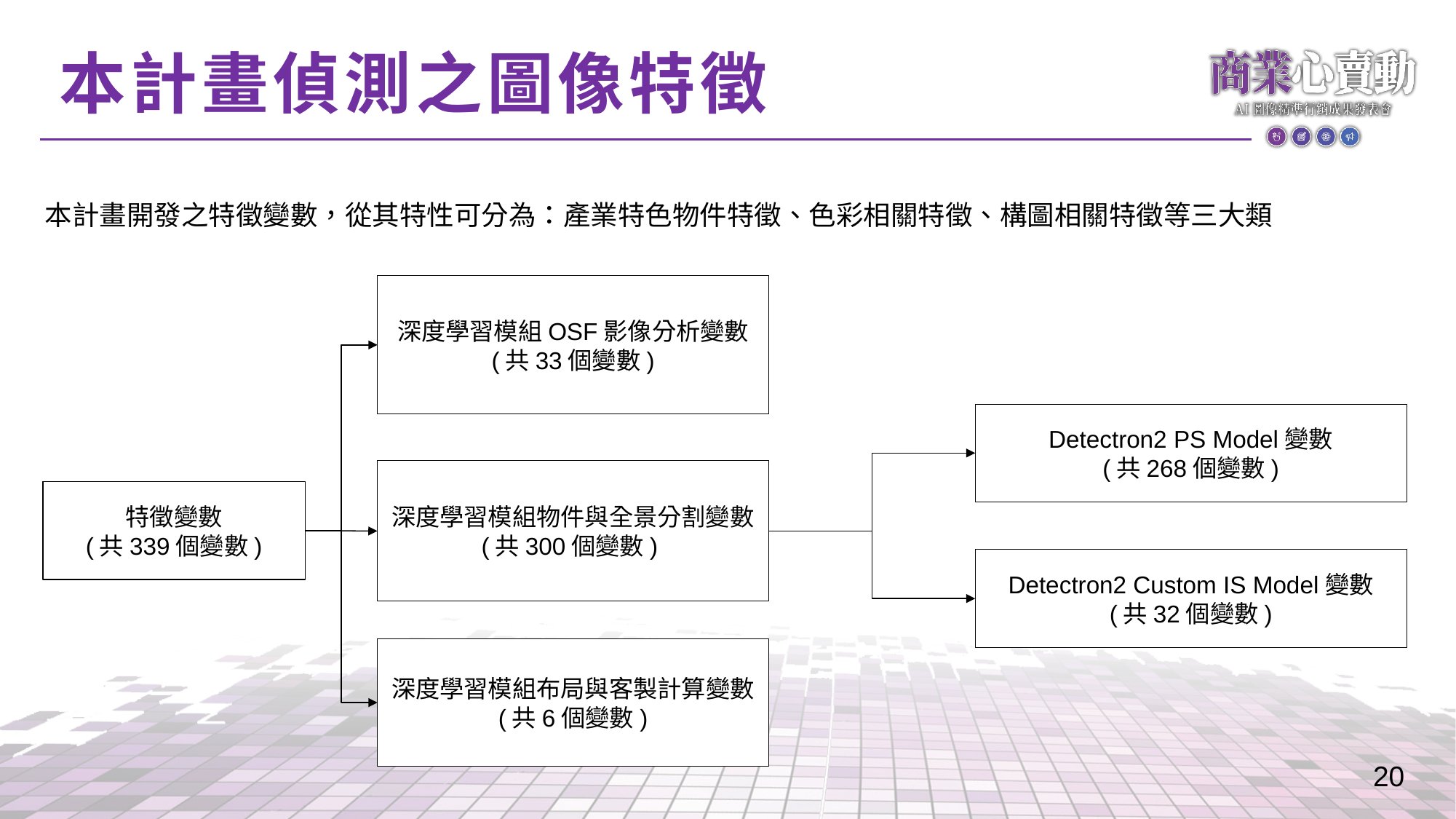

本計畫偵測之圖像特徵
本計畫開發之特徵變數，從其特性可分為：產業特色物件特徵、色彩相關特徵、構圖相關特徵等三大類

深度學習模組OSF影像分析變數
(共33個變數)
Detectron2 PS Model變數
(共268個變數)
深度學習模組物件與全景分割變數
(共300個變數)
特徵變數
(共339個變數)
Detectron2 Custom IS Model變數
(共32個變數)
深度學習模組布局與客製計算變數
(共6個變數)
20